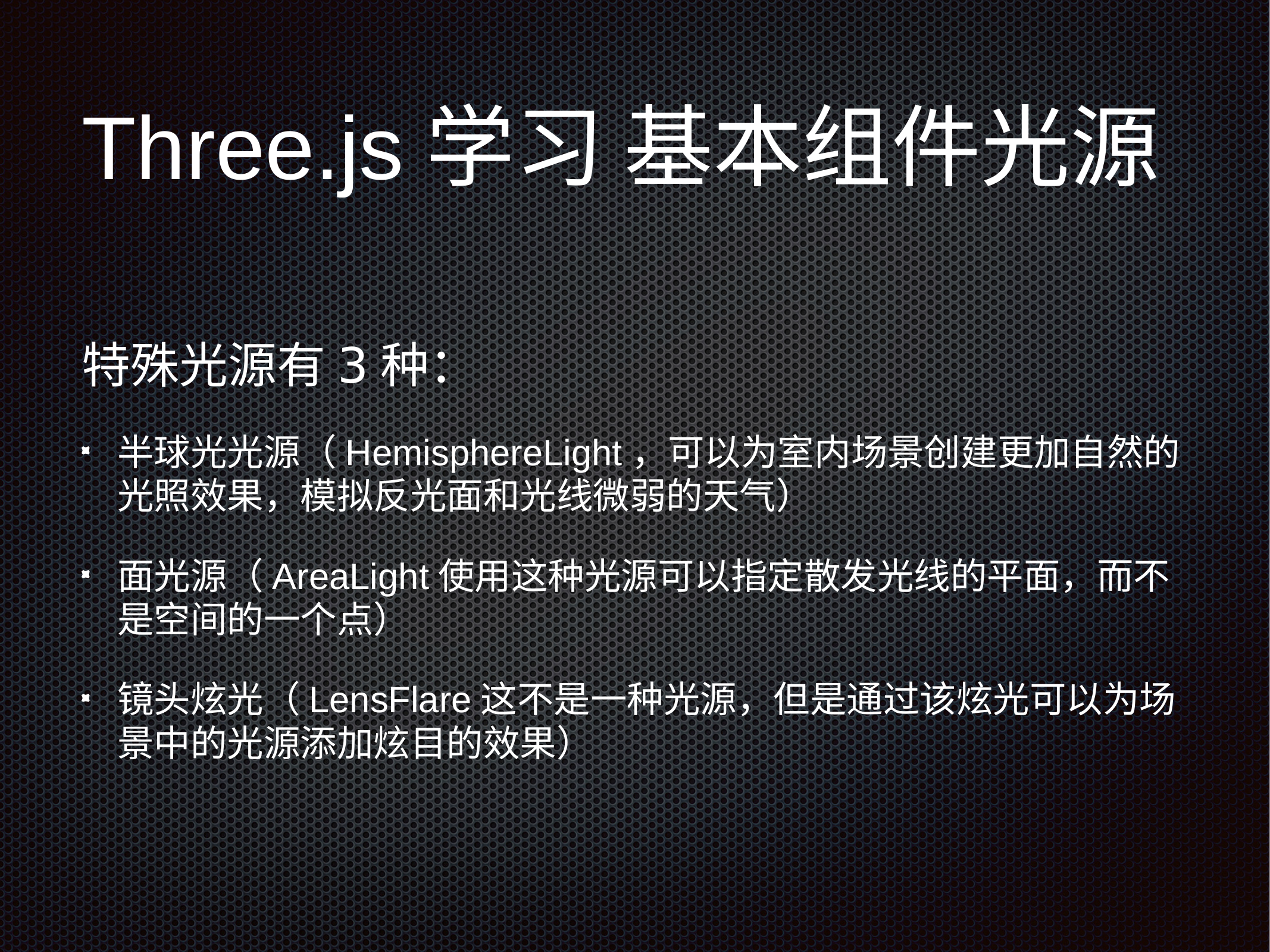

# Three.js学习 基本组件光源
特殊光源有3种：
半球光光源（HemisphereLight，可以为室内场景创建更加自然的光照效果，模拟反光面和光线微弱的天气）
面光源（AreaLight使用这种光源可以指定散发光线的平面，而不是空间的一个点）
镜头炫光（LensFlare这不是一种光源，但是通过该炫光可以为场景中的光源添加炫目的效果）